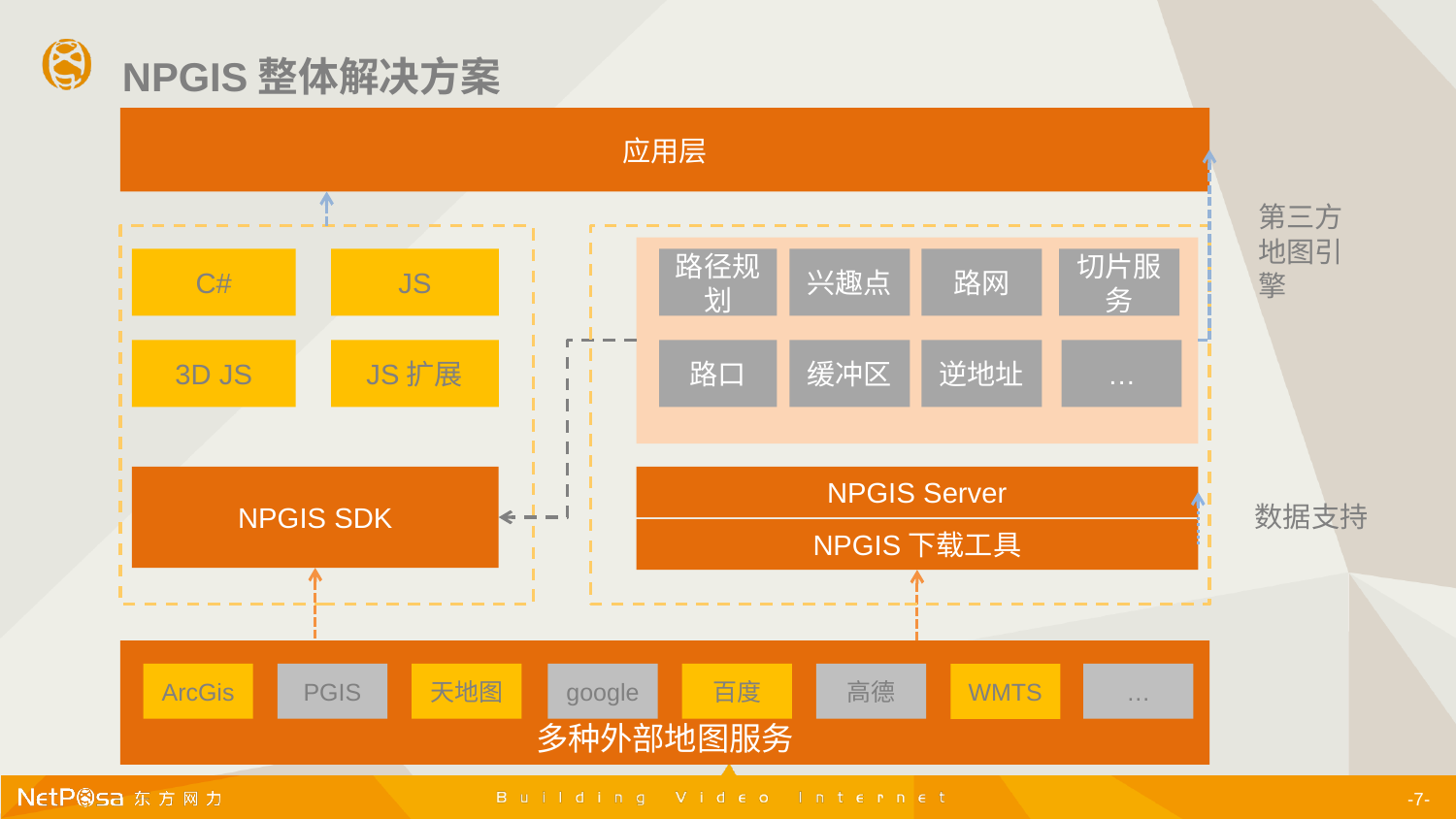

NPGIS整体解决方案
应用层
第三方地图引擎

JS
兴趣点
路网
切片服务
C#
路径规划
…
JS扩展
缓冲区
逆地址
3D JS
路口
NPGIS SDK
NPGIS Server
数据支持
NPGIS下载工具
多种外部地图服务
ArcGis

PGIS

天地图

google

百度

高德

…

WMTS